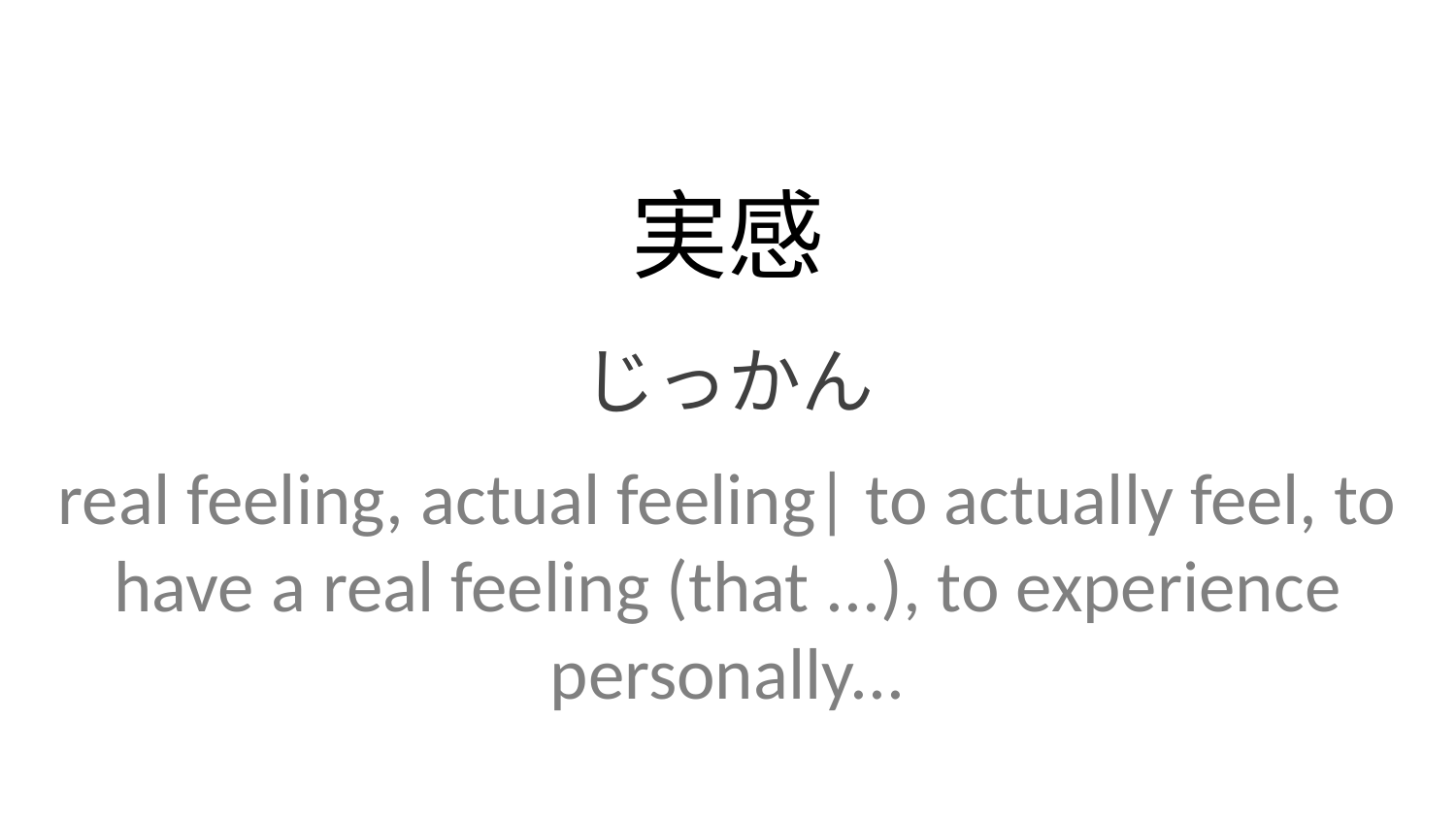

実感

じっかん
real feeling, actual feeling| to actually feel, to have a real feeling (that ...), to experience personally...